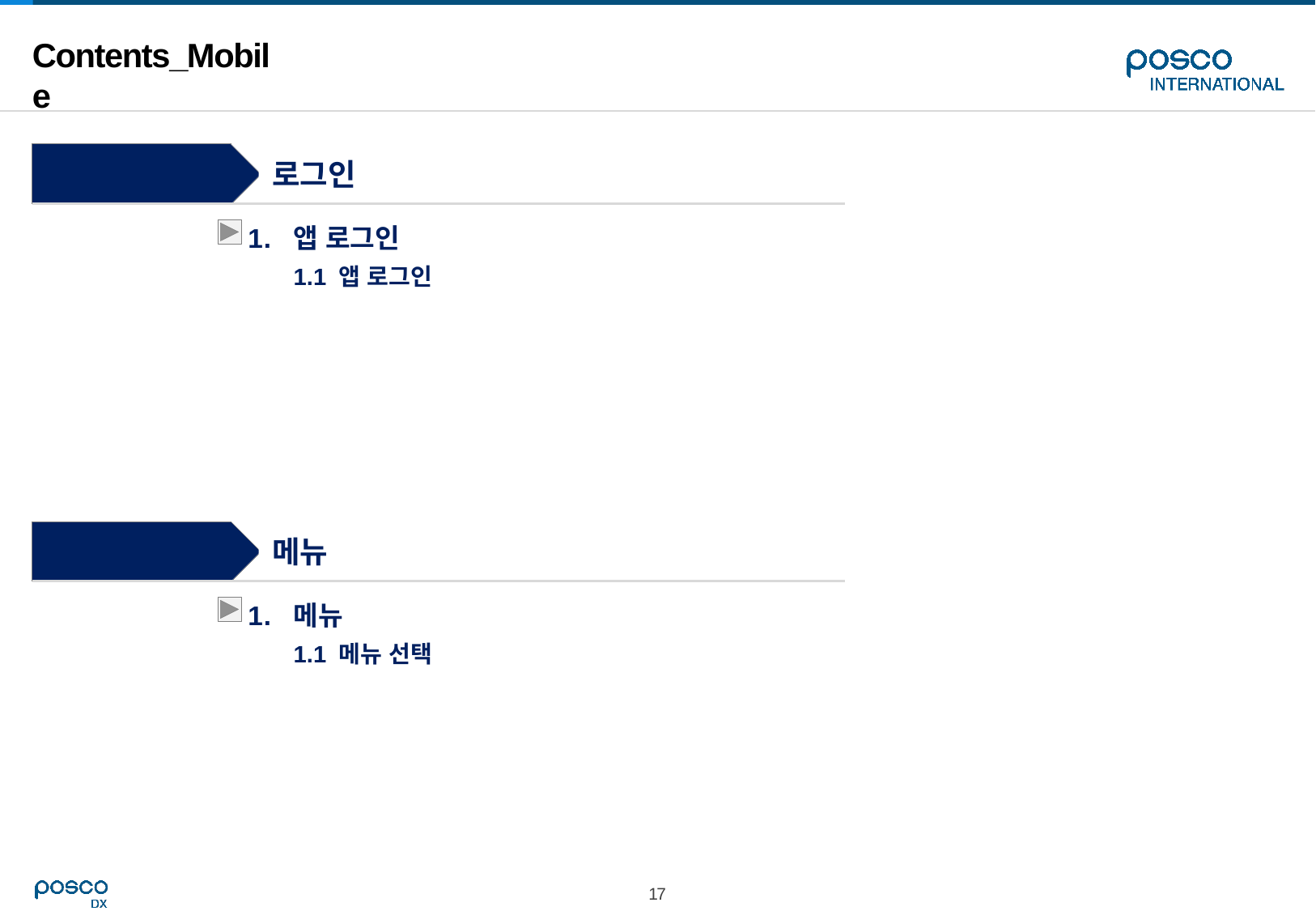

# Contents_Mobile
Step 1
로그인
앱 로그인
1.1 앱 로그인

Step 2
메뉴
메뉴
1.1 메뉴 선택